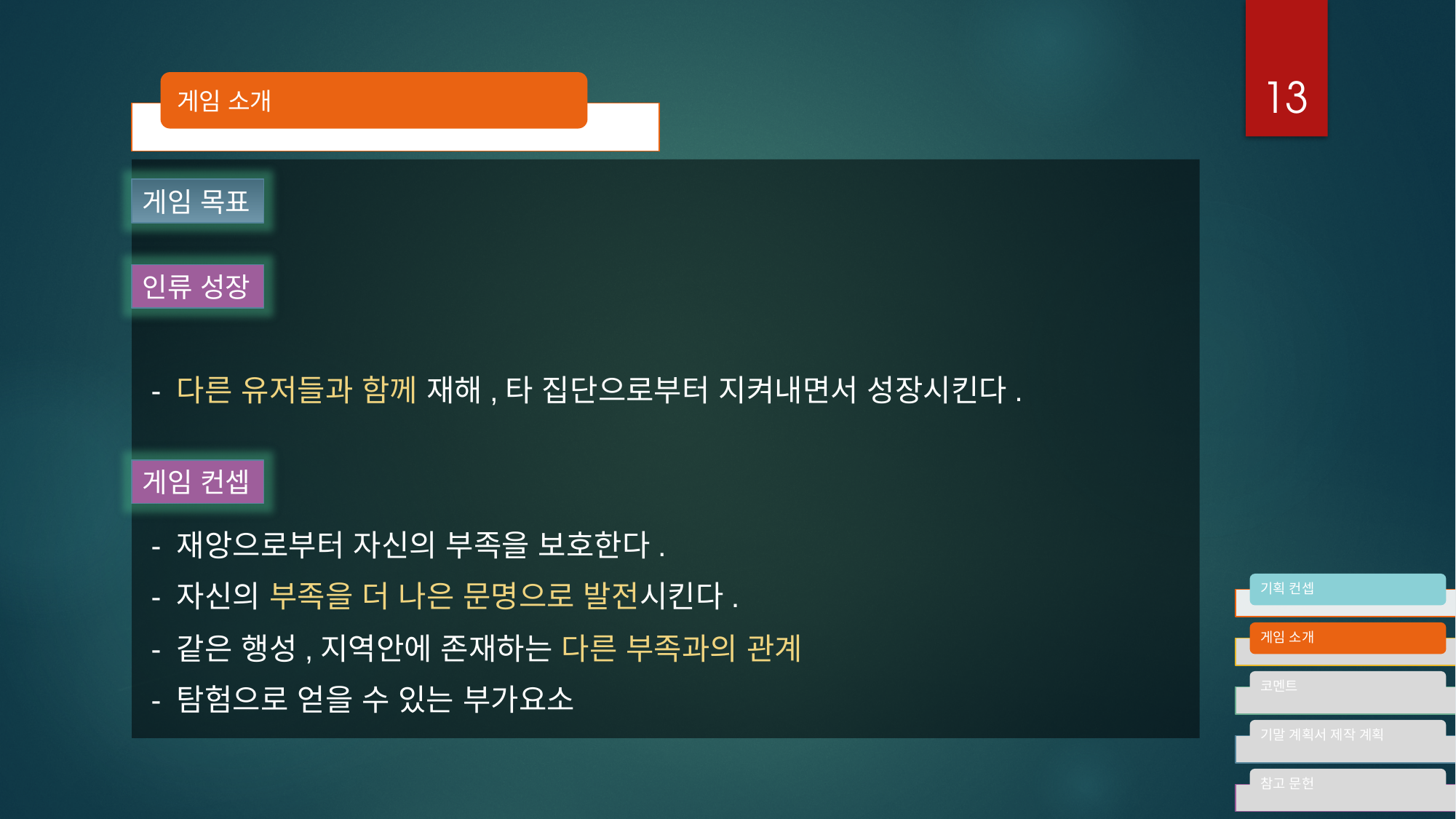

13

게임 소개

 - 다른 유저들과 함께 재해,타 집단으로부터 지켜내면서 성장시킨다.

 - 재앙으로부터 자신의 부족을 보호한다.
 - 자신의 부족을 더 나은 문명으로 발전시킨다.
 - 같은 행성,지역안에 존재하는 다른 부족과의 관계
 - 탐험으로 얻을 수 있는 부가요소
게임 목표
인류 성장
게임 컨셉
기획 컨셉
게임 소개
코멘트
기말 계획서 제작 계획
참고 문헌